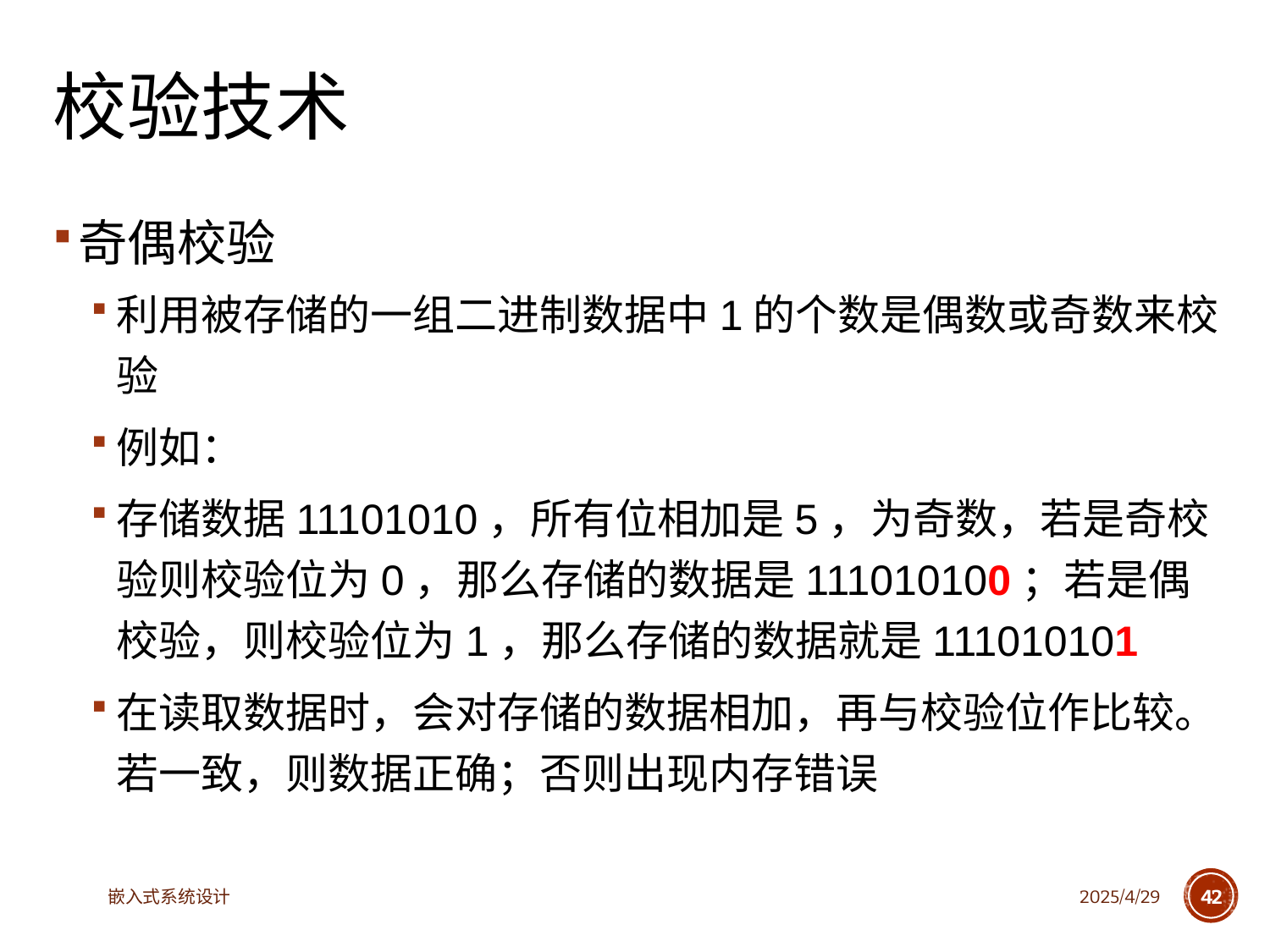

# 校验技术
奇偶校验
利用被存储的一组二进制数据中1的个数是偶数或奇数来校验
例如：
存储数据11101010，所有位相加是5，为奇数，若是奇校验则校验位为0，那么存储的数据是111010100；若是偶校验，则校验位为1，那么存储的数据就是111010101
在读取数据时，会对存储的数据相加，再与校验位作比较。若一致，则数据正确；否则出现内存错误

嵌入式系统设计
2025/4/29
42